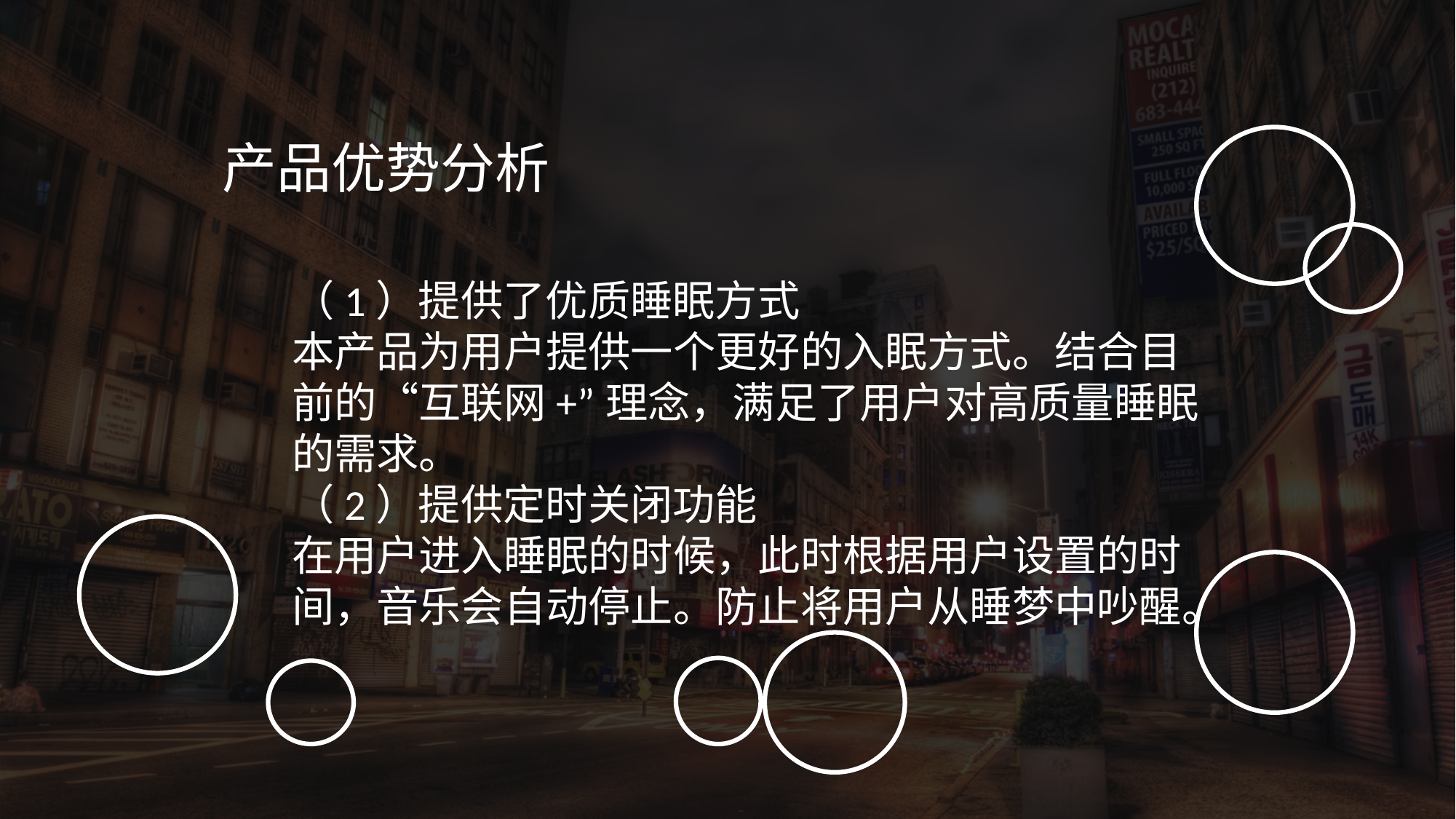

产品优势分析

（1）提供了优质睡眠方式
本产品为用户提供一个更好的入眠方式。结合目前的“互联网+”理念，满足了用户对高质量睡眠的需求。
（2）提供定时关闭功能
在用户进入睡眠的时候，此时根据用户设置的时间，音乐会自动停止。防止将用户从睡梦中吵醒。